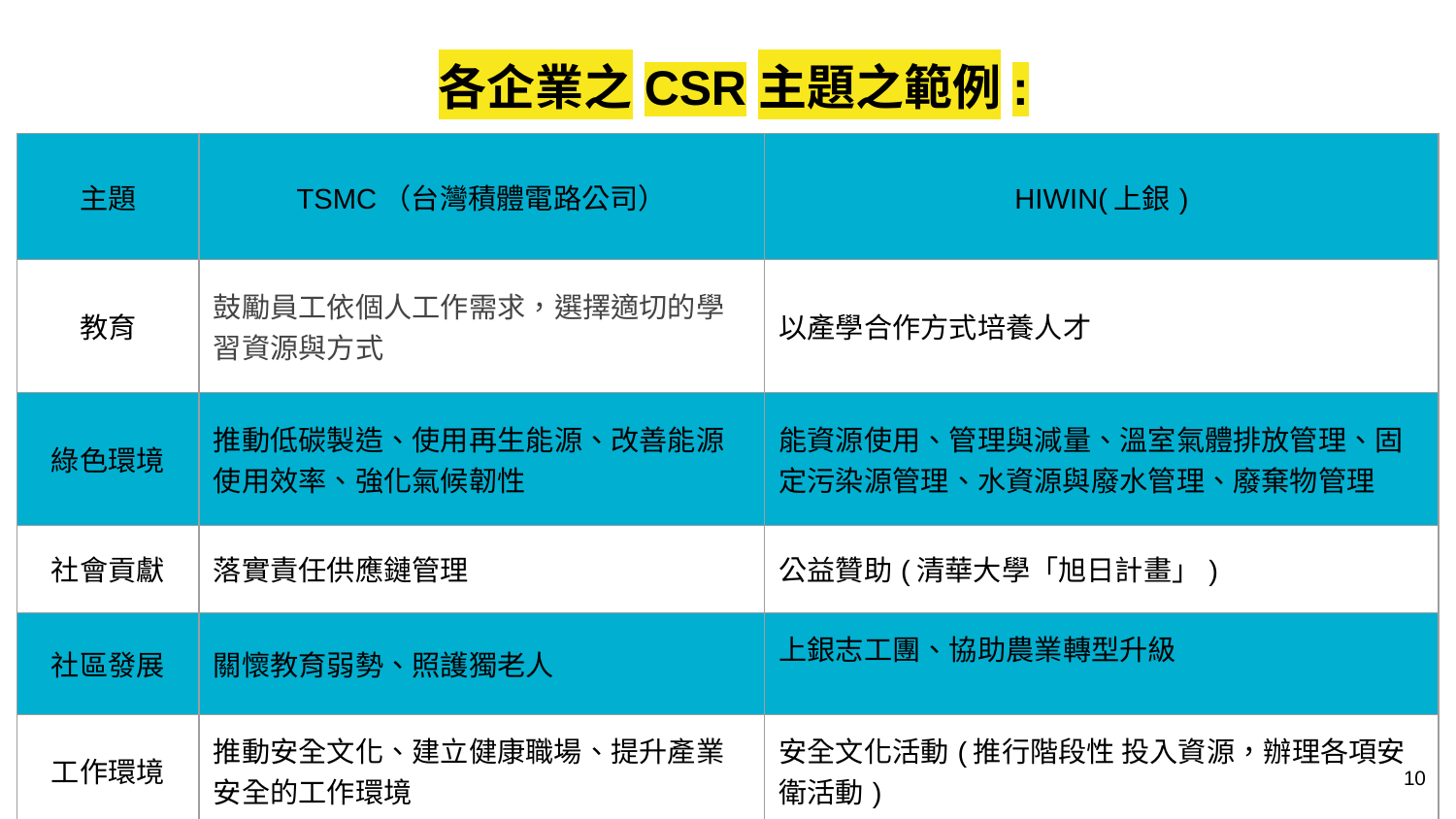

各企業之CSR主題之範例:
| 主題 | TSMC（台灣積體電路公司） | HIWIN(上銀) |
| --- | --- | --- |
| 教育 | 鼓勵員工依個人工作需求，選擇適切的學習資源與方式 | 以產學合作方式培養人才 |
| 綠色環境 | 推動低碳製造、使用再生能源、改善能源使用效率、強化氣候韌性 | 能資源使用、管理與減量、溫室氣體排放管理、固定污染源管理、水資源與廢水管理、廢棄物管理 |
| 社會貢獻 | 落實責任供應鏈管理 | 公益贊助(清華大學「旭日計畫」) |
| 社區發展 | 關懷教育弱勢、照護獨老人 | 上銀志工團、協助農業轉型升級 |
| 工作環境 | 推動安全文化、建立健康職場、提升產業 安全的工作環境 | 安全文化活動(推行階段性 投入資源，辦理各項安衛活動) |
10